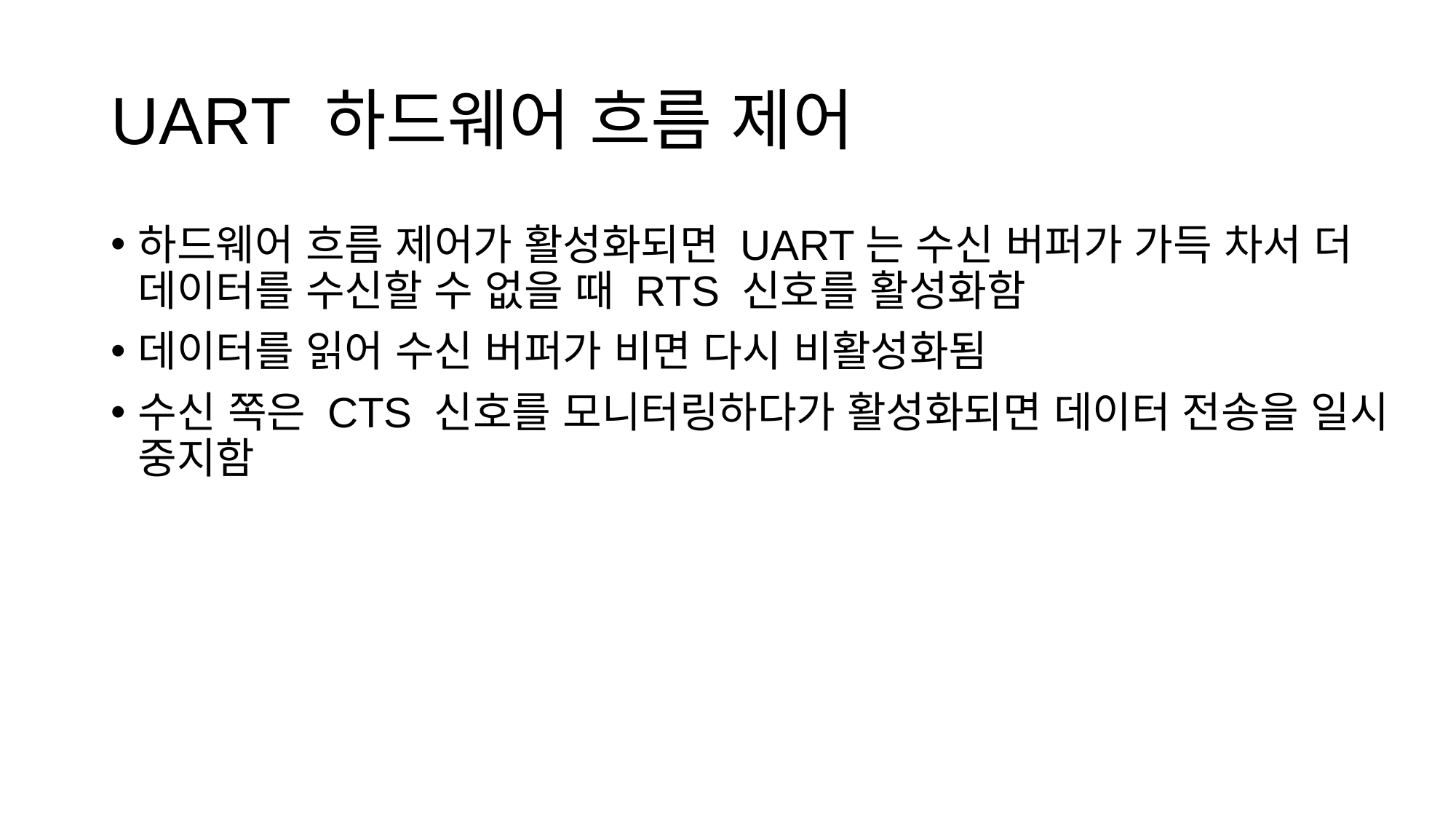

# UART 하드웨어 흐름 제어
하드웨어 흐름 제어가 활성화되면 UART는 수신 버퍼가 가득 차서 더 데이터를 수신할 수 없을 때 RTS 신호를 활성화함
데이터를 읽어 수신 버퍼가 비면 다시 비활성화됨
수신 쪽은 CTS 신호를 모니터링하다가 활성화되면 데이터 전송을 일시 중지함